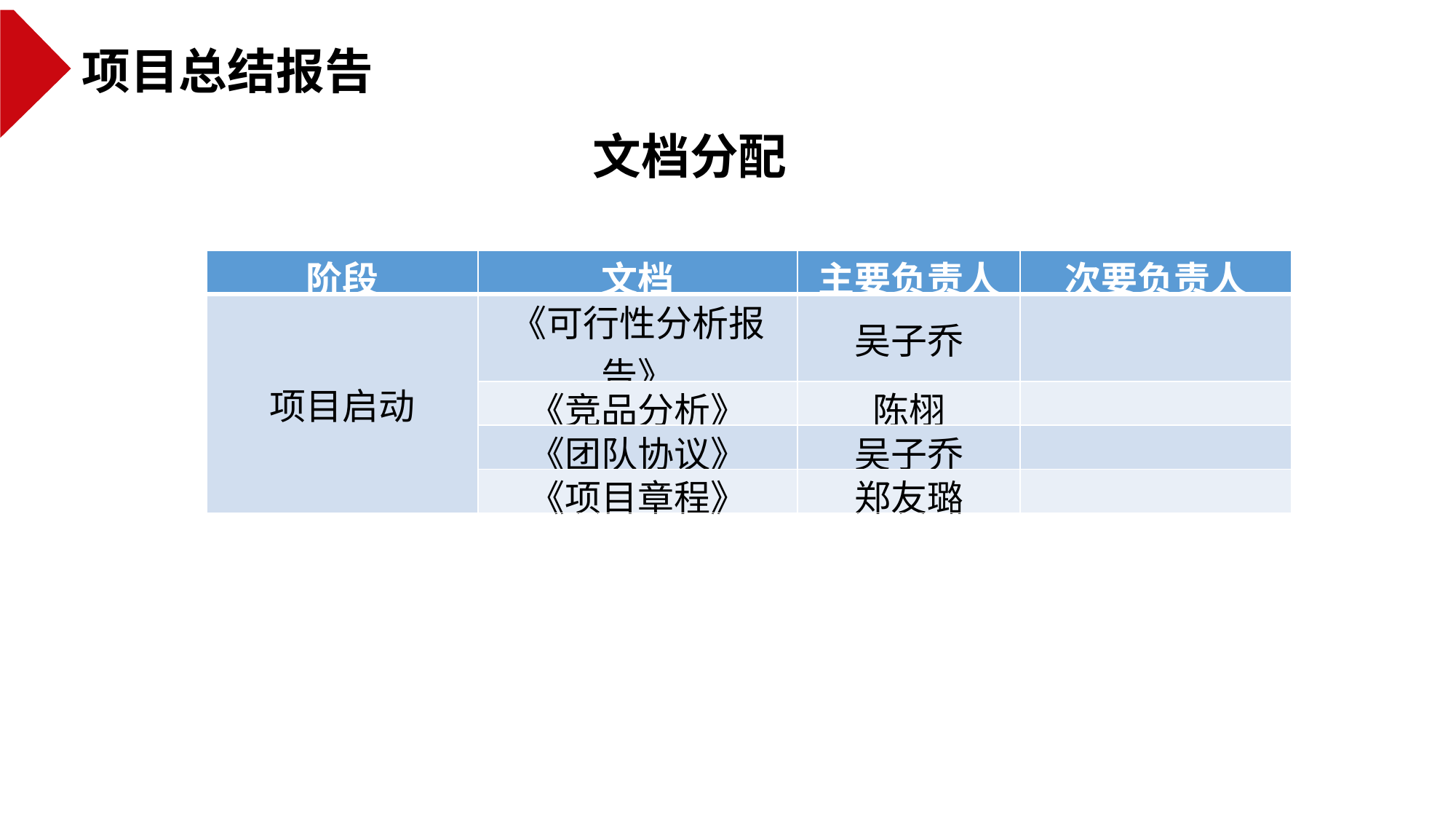

项目总结报告
文档分配
| 阶段 | 文档 | 主要负责人 | 次要负责人 |
| --- | --- | --- | --- |
| 项目启动 | 《可行性分析报告》 | 吴子乔 |  |
|  | 《竞品分析》 | 陈栩 |  |
|  | 《团队协议》 | 吴子乔 |  |
|  | 《项目章程》 | 郑友璐 |  |